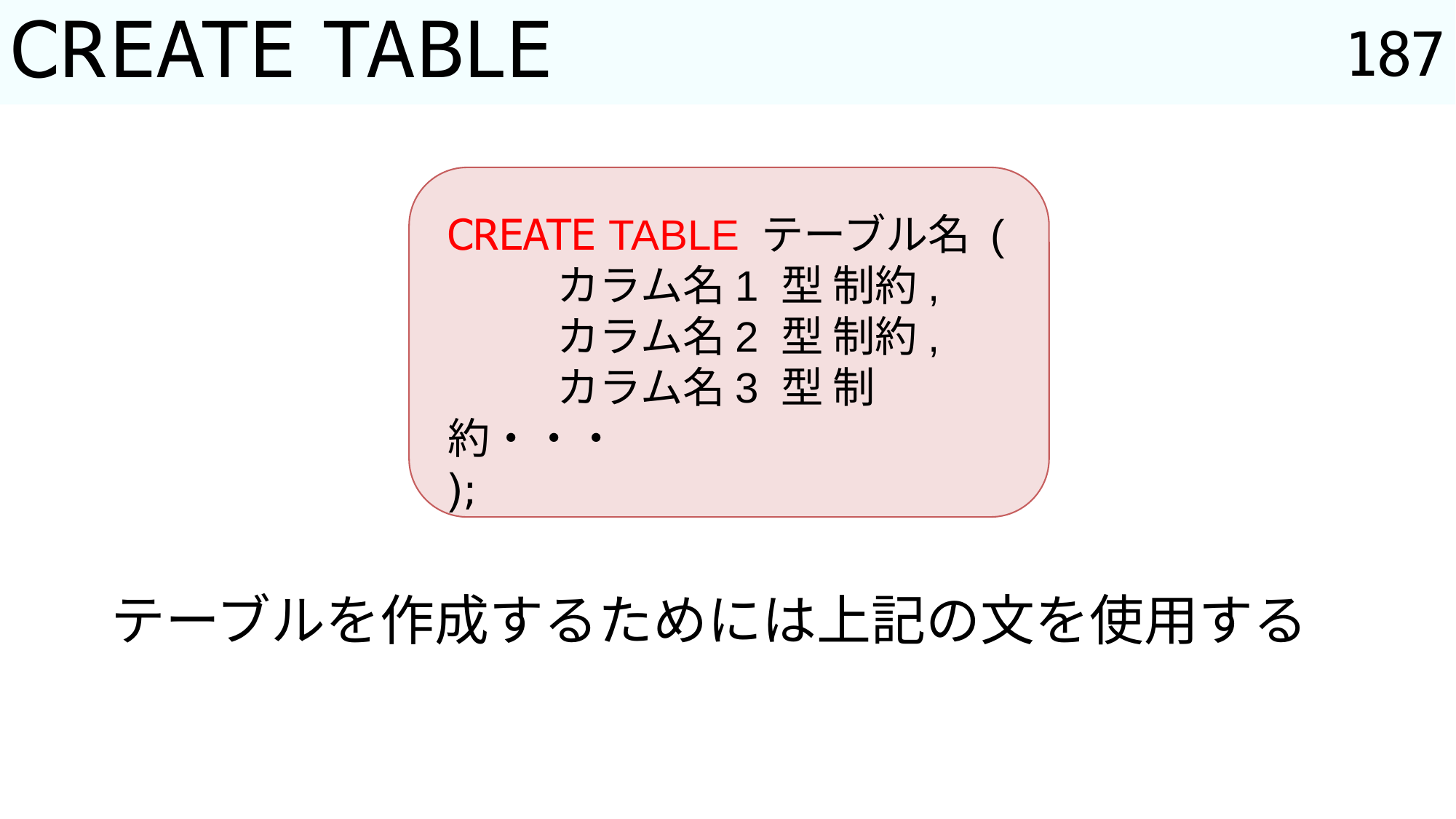

187
# CREATE TABLE

CREATE TABLE テーブル名 (
	カラム名1 型 制約,
	カラム名2 型 制約,
	カラム名3 型 制約・・・
);
テーブルを作成するためには上記の文を使用する